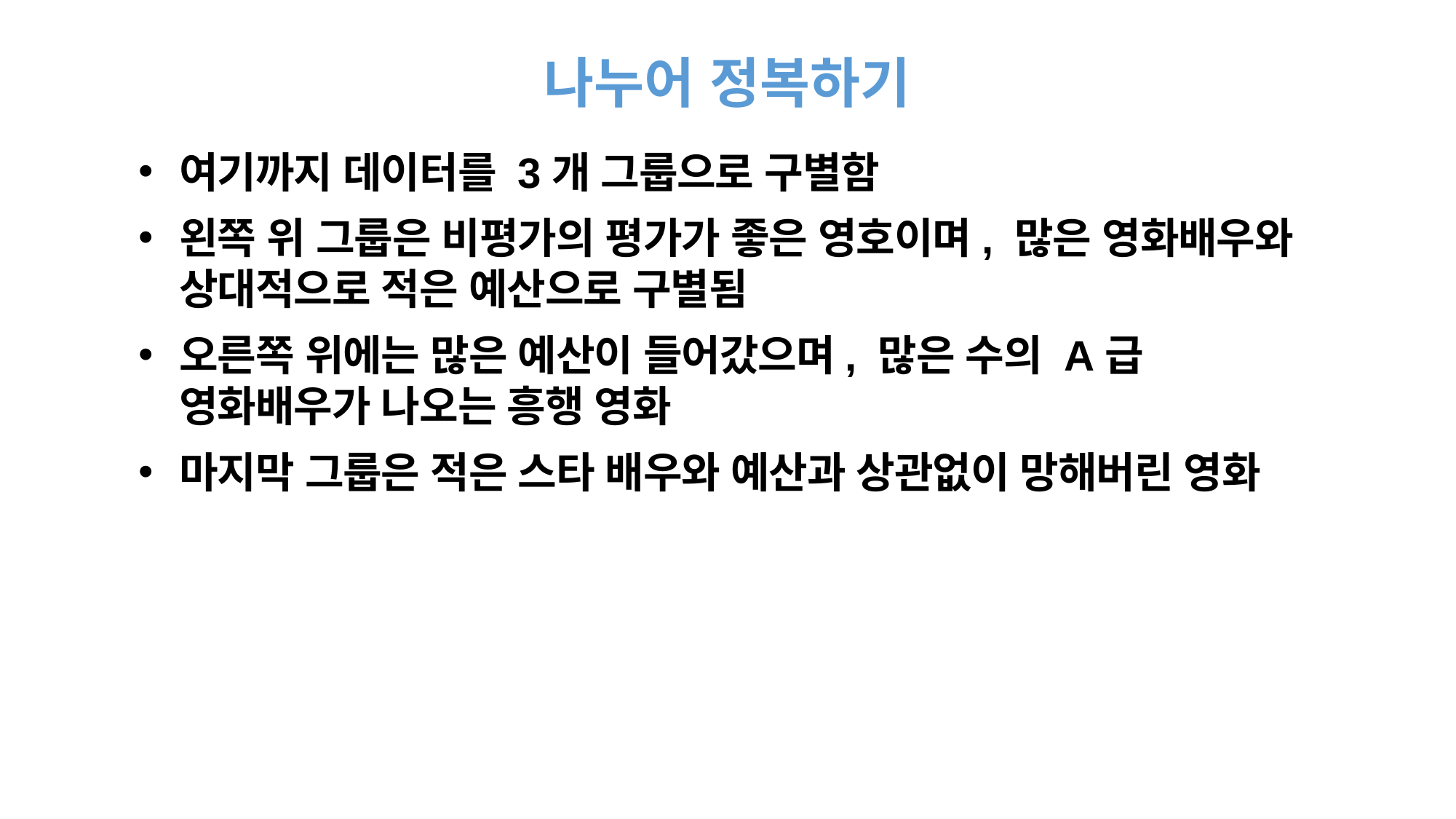

# 나누어 정복하기
여기까지 데이터를 3개 그룹으로 구별함
왼쪽 위 그룹은 비평가의 평가가 좋은 영호이며, 많은 영화배우와 상대적으로 적은 예산으로 구별됨
오른쪽 위에는 많은 예산이 들어갔으며, 많은 수의 A급 영화배우가 나오는 흥행 영화
마지막 그룹은 적은 스타 배우와 예산과 상관없이 망해버린 영화